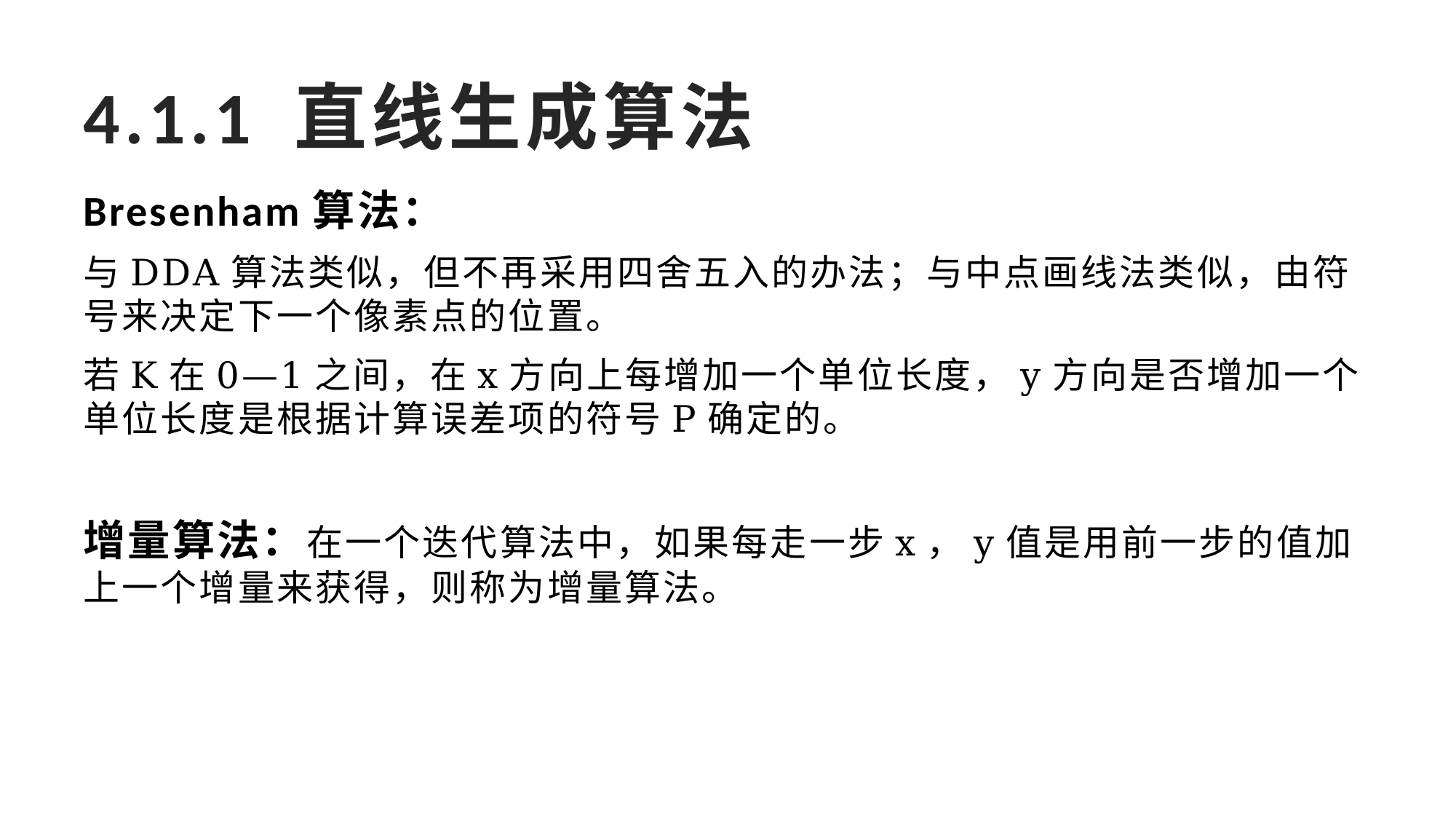

# 4.1.1 直线生成算法
Bresenham算法：
与DDA算法类似，但不再采用四舍五入的办法；与中点画线法类似，由符号来决定下一个像素点的位置。
若K在0—1之间，在x方向上每增加一个单位长度，y方向是否增加一个单位长度是根据计算误差项的符号P确定的。

增量算法：在一个迭代算法中，如果每走一步x，y值是用前一步的值加上一个增量来获得，则称为增量算法。